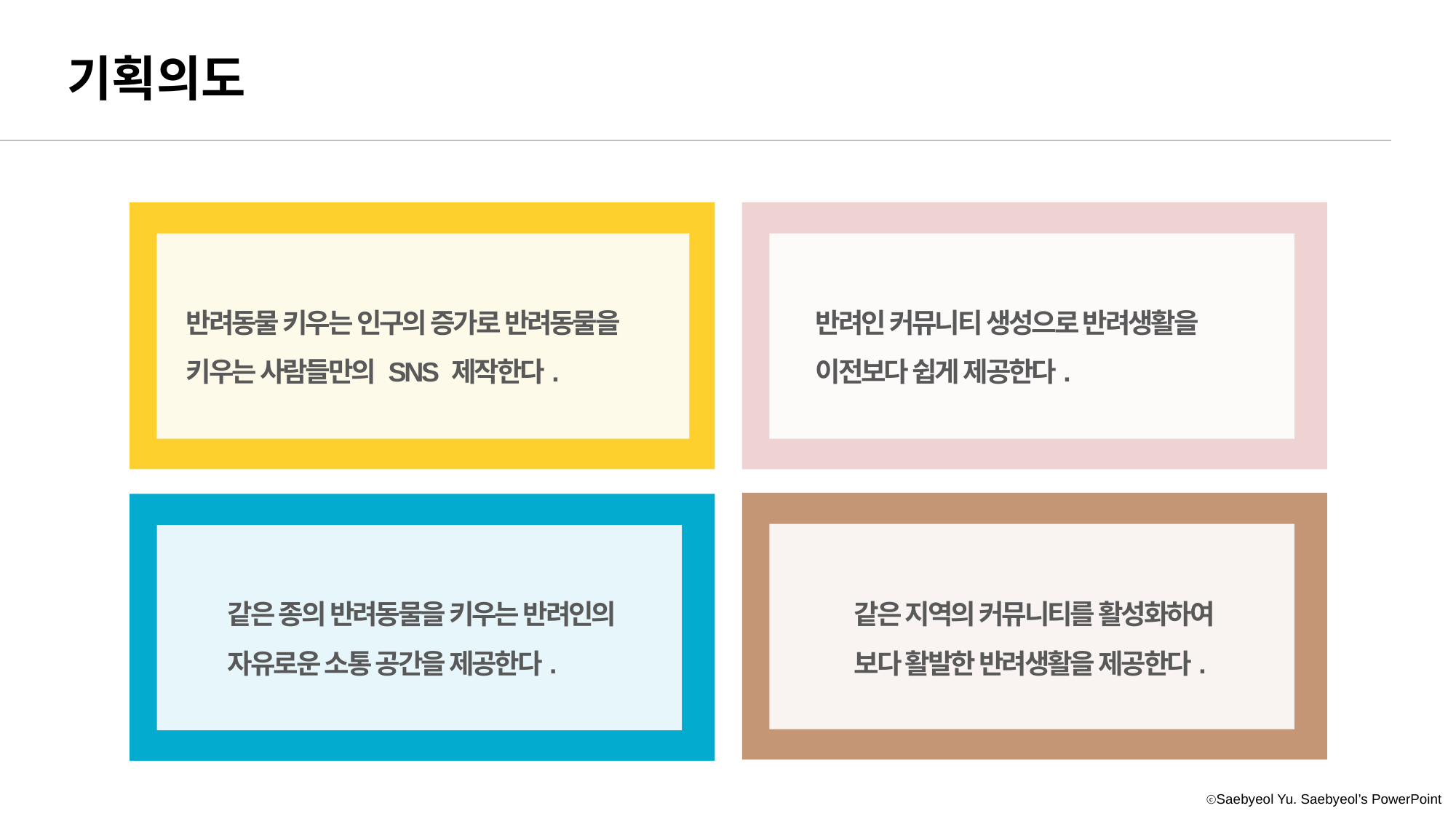

기획의도

ㅁㄴ

반려동물 키우는 인구의 증가로 반려동물을
키우는 사람들만의 SNS 제작한다.
반려인 커뮤니티 생성으로 반려생활을
이전보다 쉽게 제공한다.

같은 종의 반려동물을 키우는 반려인의
자유로운 소통 공간을 제공한다.
같은 지역의 커뮤니티를 활성화하여
보다 활발한 반려생활을 제공한다.